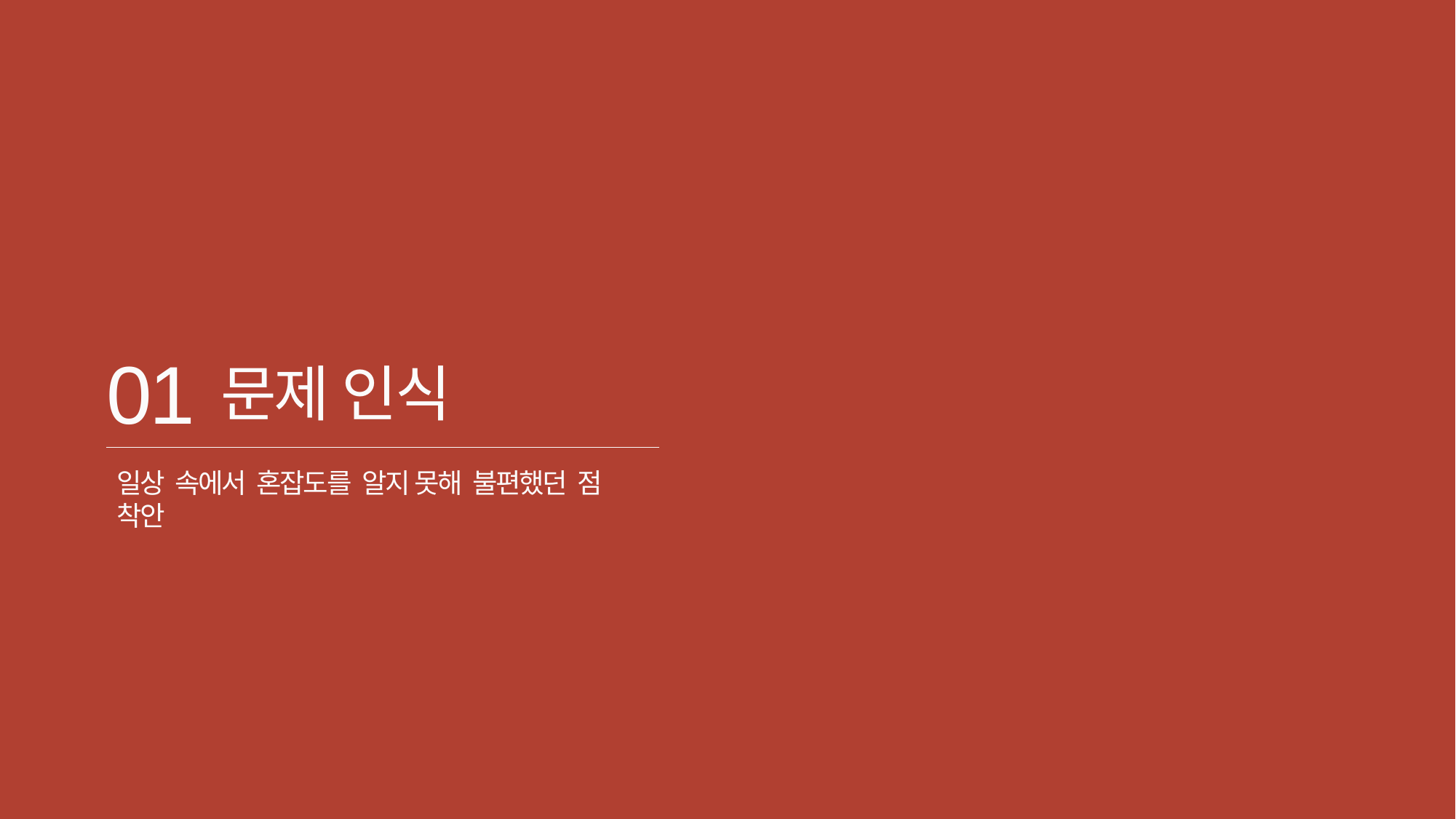

01
문제 인식
일상  속에서  혼잡도를  알지 못해  불편했던  점  착안